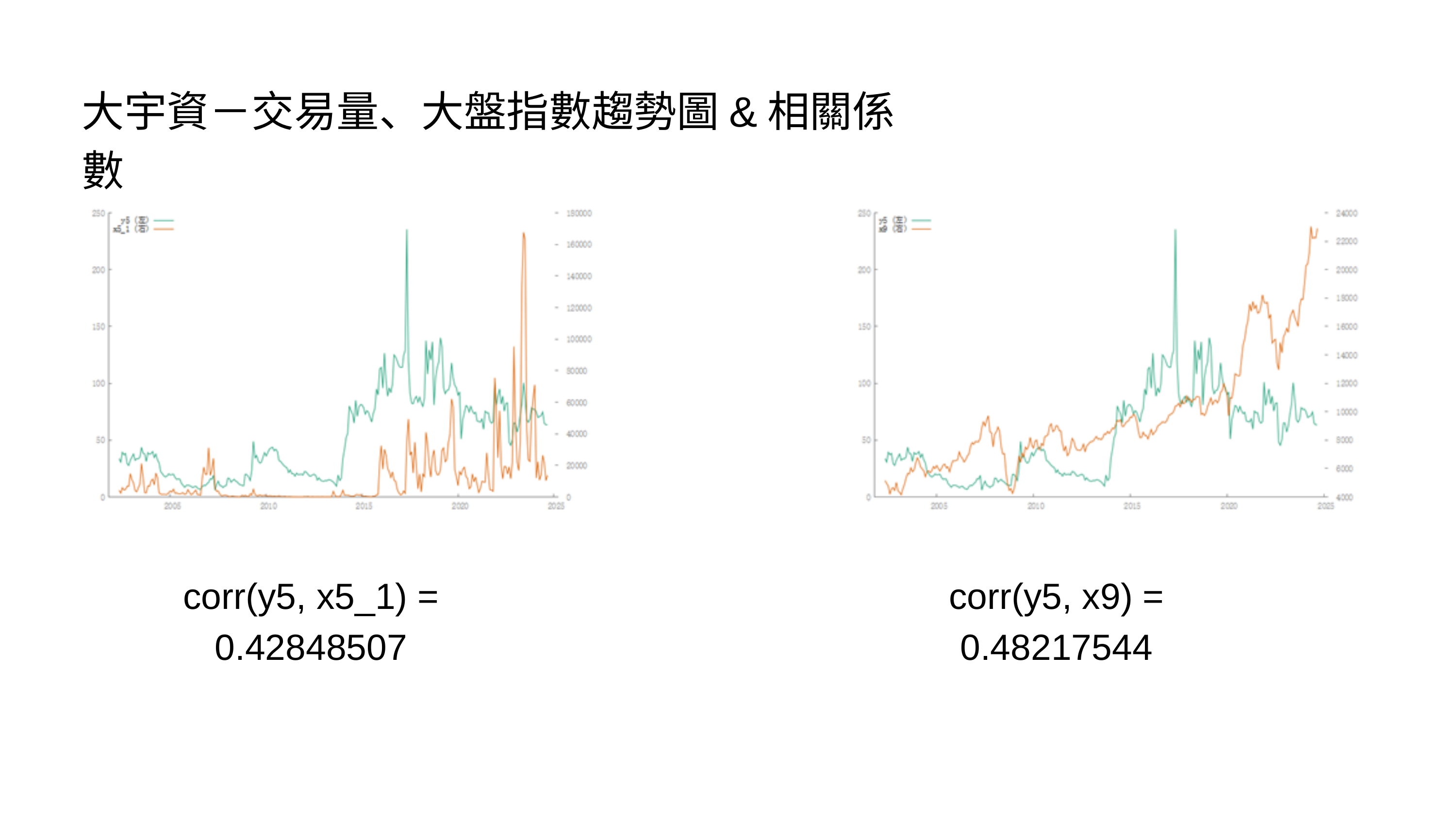

大宇資－交易量、大盤指數趨勢圖&相關係數

corr(y5, x5_1) = 0.42848507
corr(y5, x9) = 0.48217544